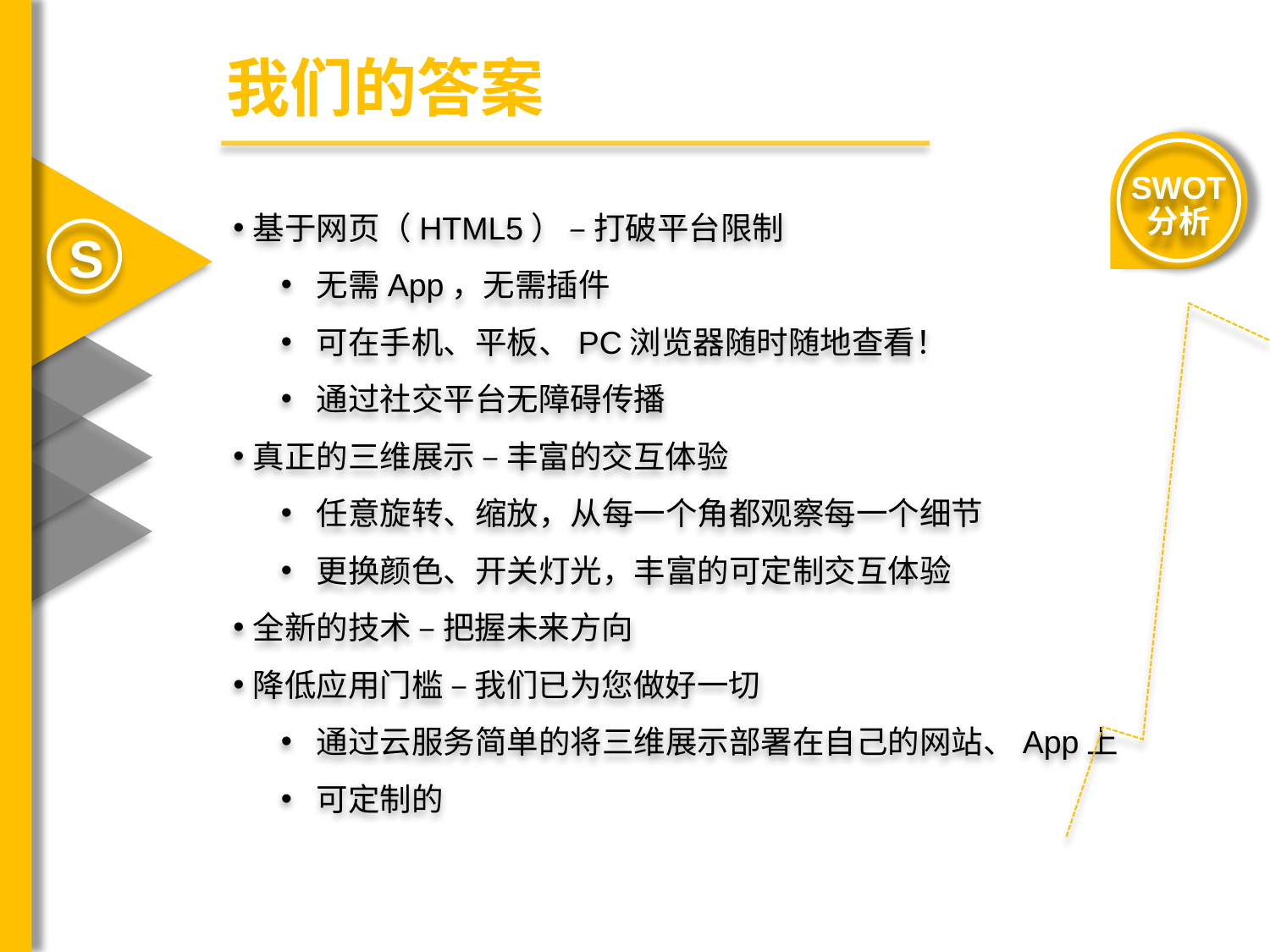

我们的答案

SWOT
分析

基于网页（HTML5） – 打破平台限制
无需App，无需插件
可在手机、平板、PC浏览器随时随地查看！
通过社交平台无障碍传播
真正的三维展示 – 丰富的交互体验
任意旋转、缩放，从每一个角都观察每一个细节
更换颜色、开关灯光，丰富的可定制交互体验
全新的技术 – 把握未来方向
降低应用门槛 – 我们已为您做好一切
通过云服务简单的将三维展示部署在自己的网站、App上
可定制的
S